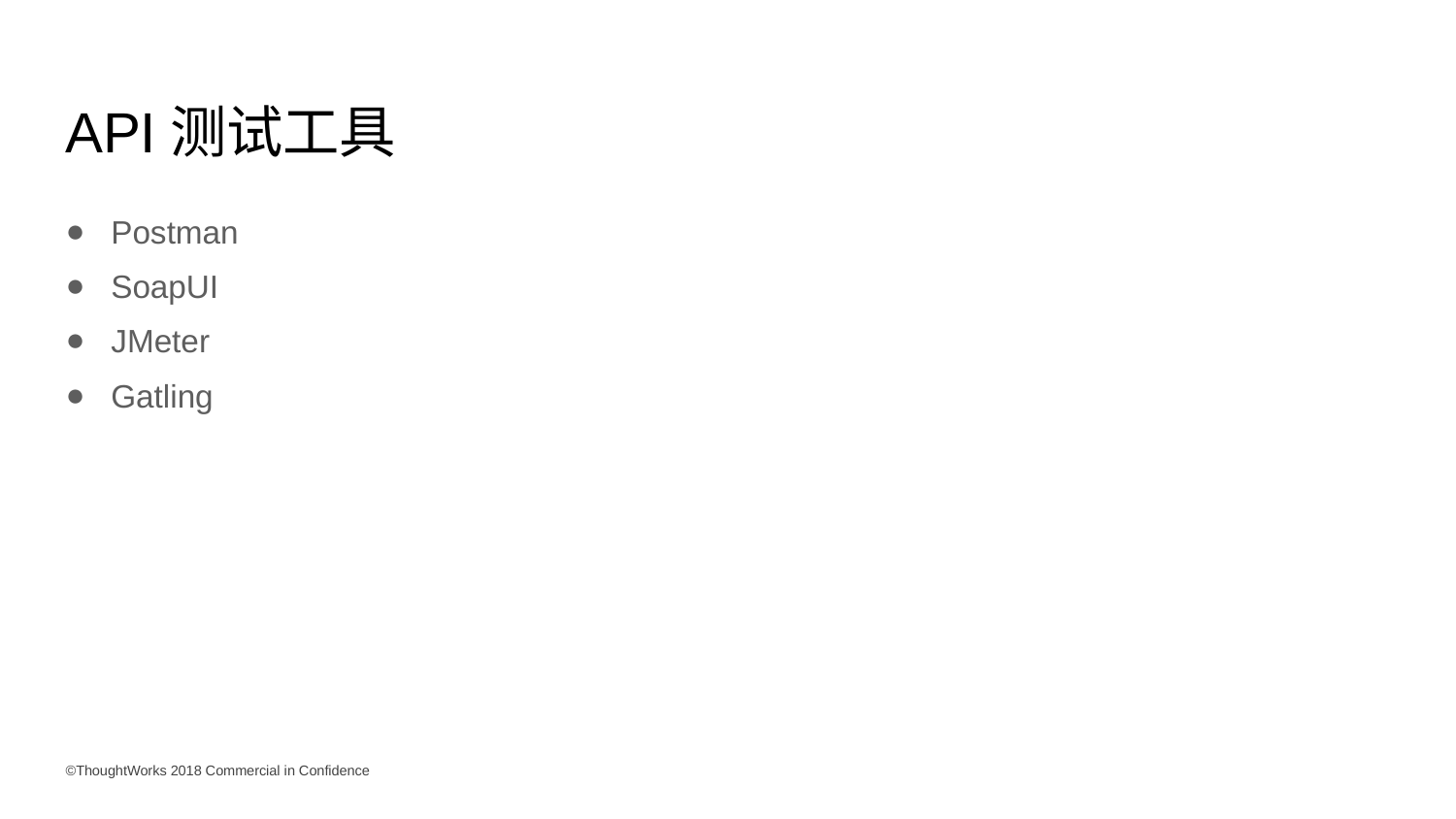

# API测试工具
Postman
SoapUI
JMeter
Gatling

©ThoughtWorks 2018 Commercial in Confidence
5